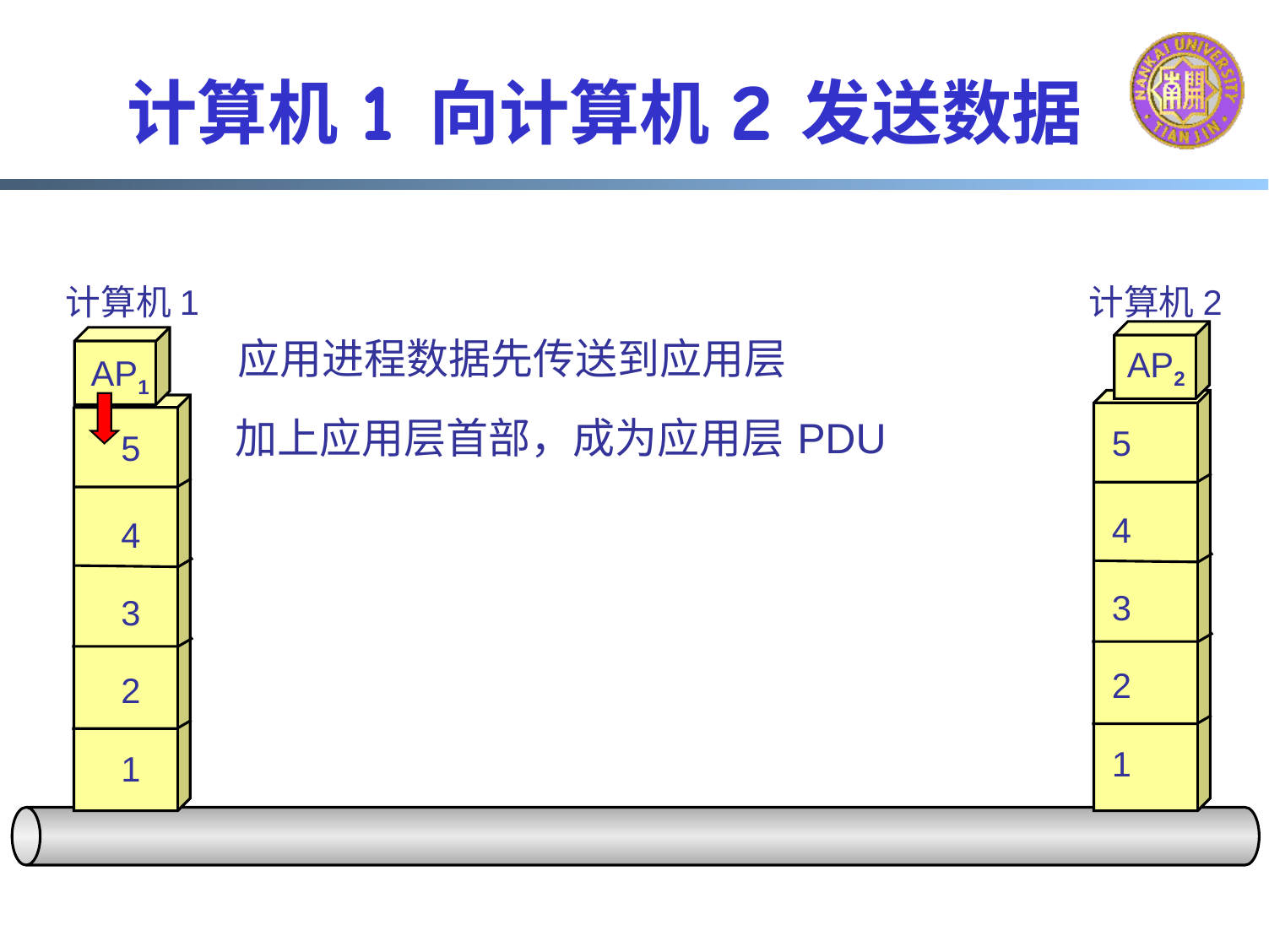

# 计算机 1 向计算机 2 发送数据

计算机 1
计算机 2

应用进程数据先传送到应用层

AP2
AP1

加上应用层首部，成为应用层 PDU
5
5

4
4

3
3

2
2

1
1